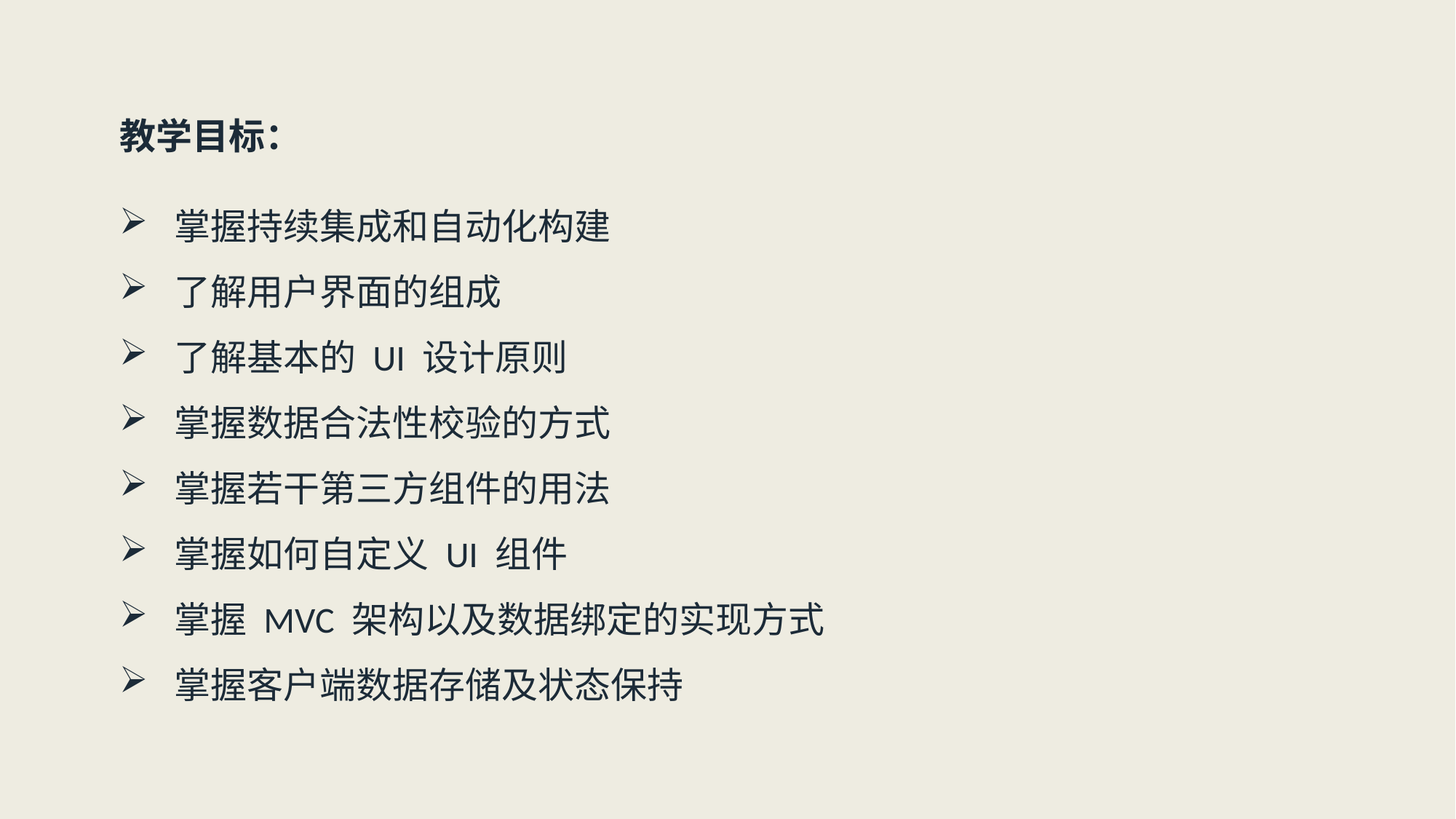

教学目标：

掌握持续集成和自动化构建
了解用户界面的组成
了解基本的 UI 设计原则
掌握数据合法性校验的方式
掌握若干第三方组件的用法
掌握如何自定义 UI 组件
掌握 MVC 架构以及数据绑定的实现方式
掌握客户端数据存储及状态保持